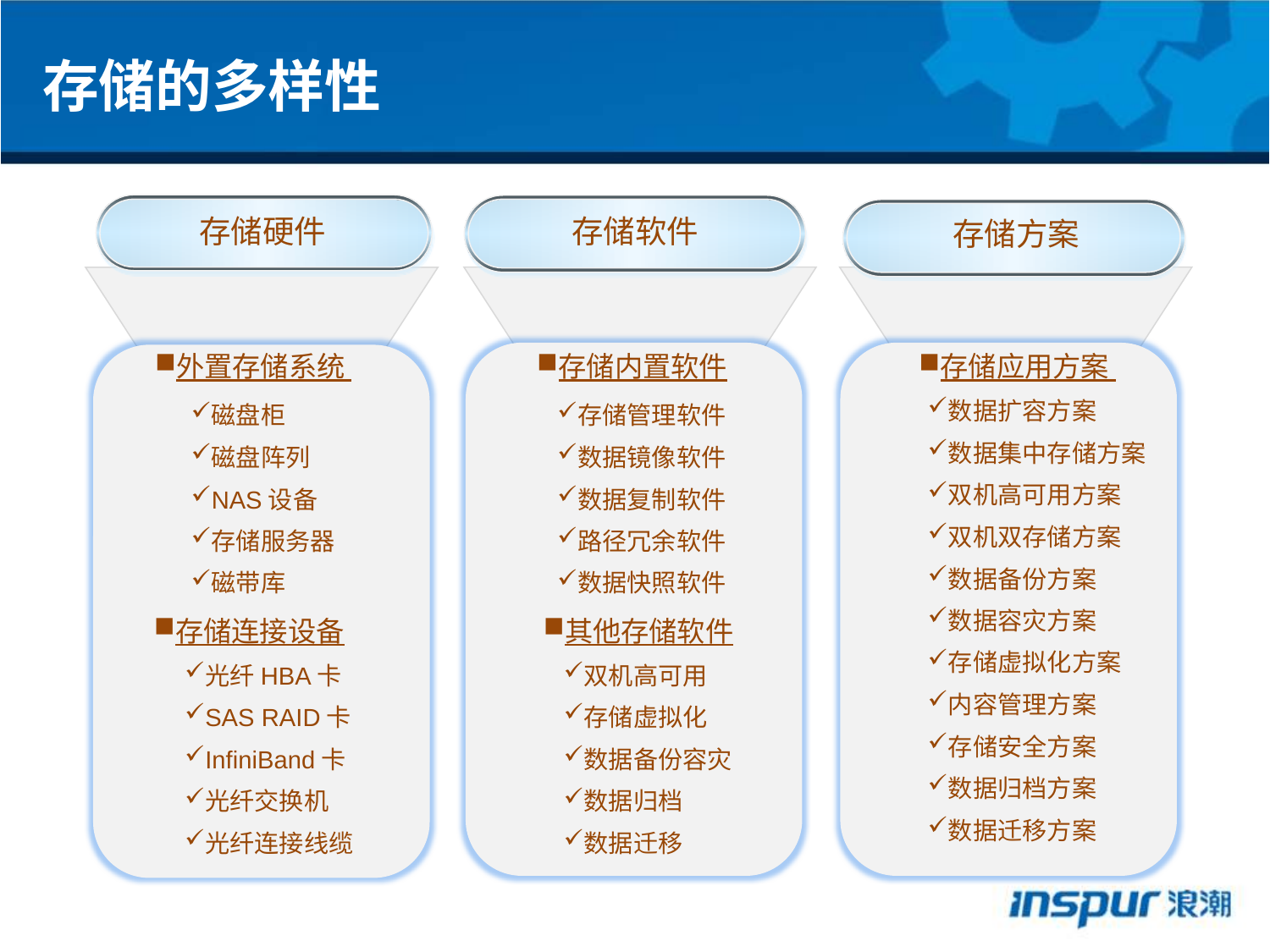

存储的多样性

存储硬件
存储软件
存储方案

外置存储系统
存储内置软件
存储应用方案

数据扩容方案
数据集中存储方案
双机高可用方案
双机双存储方案
数据备份方案
数据容灾方案
存储虚拟化方案
内容管理方案
存储安全方案
数据归档方案
数据迁移方案

磁盘柜
磁盘阵列
NAS设备
存储服务器
磁带库
存储管理软件
数据镜像软件
数据复制软件
路径冗余软件
数据快照软件
存储连接设备
其他存储软件
光纤HBA卡
SAS RAID卡
InfiniBand卡
光纤交换机
光纤连接线缆
双机高可用
存储虚拟化
数据备份容灾
数据归档
数据迁移